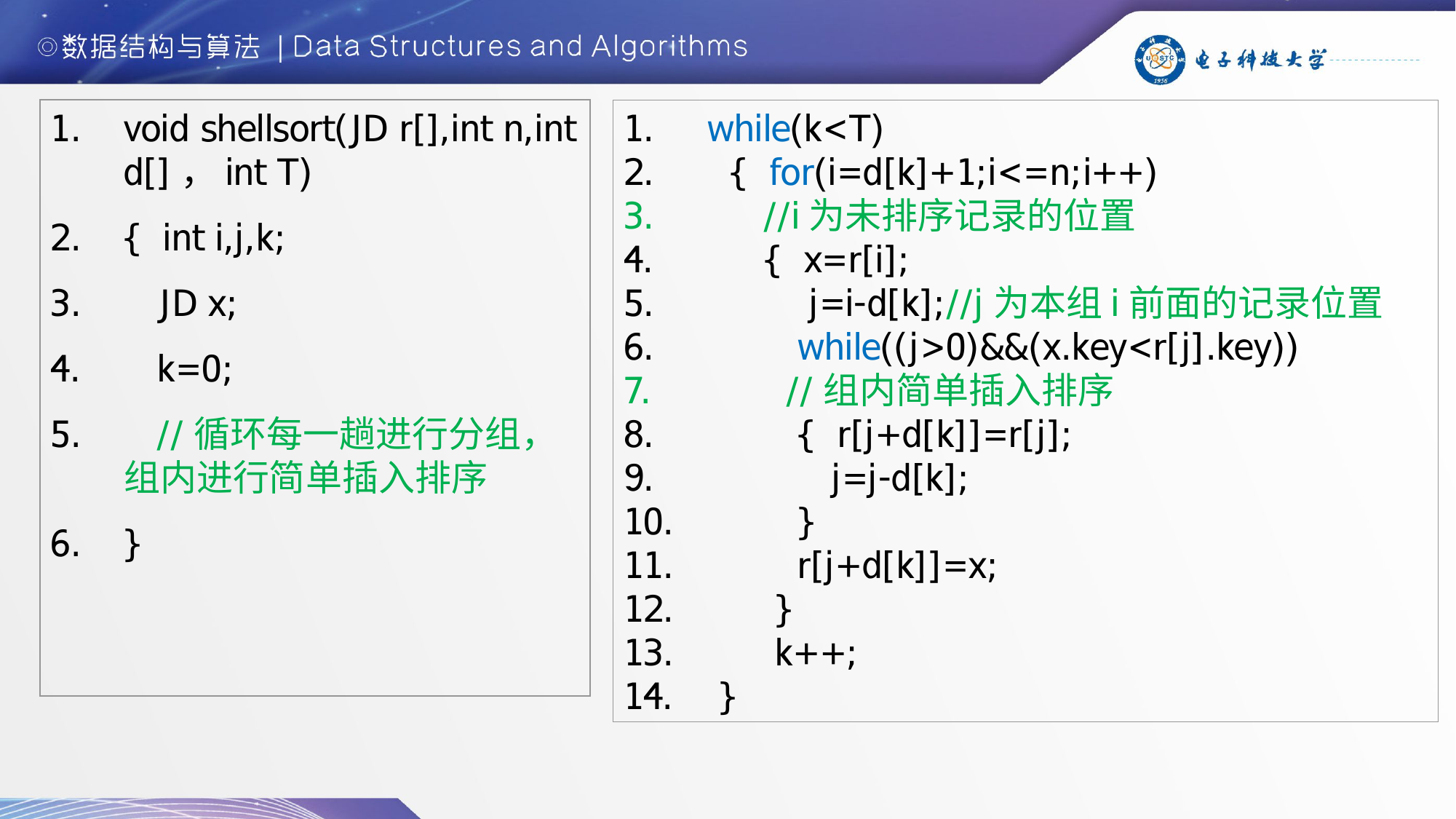

void shellsort(JD r[],int n,int d[]，int T)
{  int i,j,k;
   JD x;
   k=0;
   //循环每一趟进行分组，组内进行简单插入排序
}
 while(k<T)
   {  for(i=d[k]+1;i<=n;i++)
      //i为未排序记录的位置
      {  x=r[i];
          j=i-d[k];//j为本组i前面的记录位置
         while((j>0)&&(x.key<r[j].key))
        //组内简单插入排序
         {  r[j+d[k]]=r[j];
            j=j-d[k];
         }
         r[j+d[k]]=x;
       }
       k++;
  }